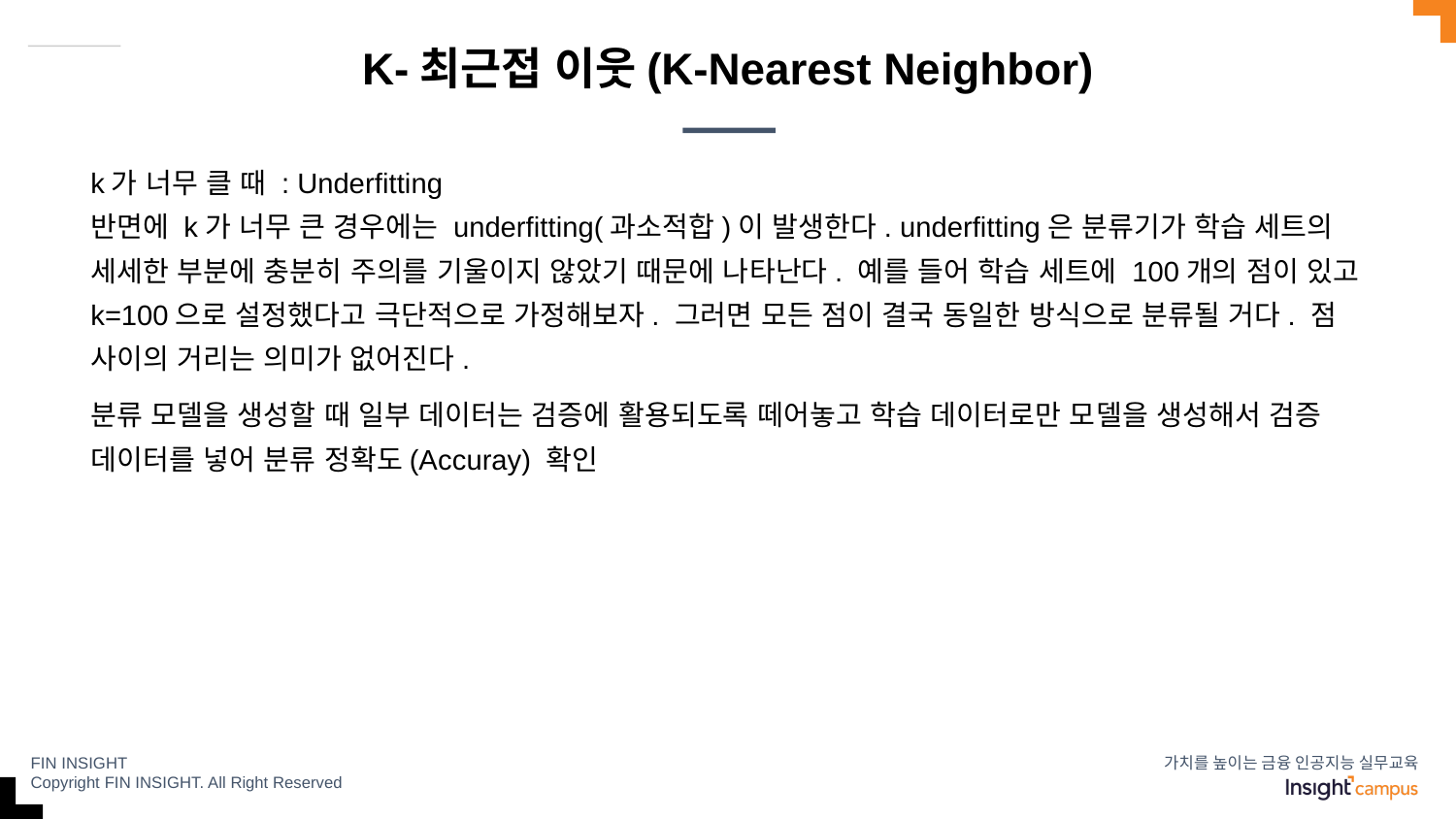

# K-최근접 이웃(K-Nearest Neighbor)
k가 너무 클 때 : Underfitting
반면에 k가 너무 큰 경우에는 underfitting(과소적합)이 발생한다. underfitting은 분류기가 학습 세트의 세세한 부분에 충분히 주의를 기울이지 않았기 때문에 나타난다. 예를 들어 학습 세트에 100개의 점이 있고 k=100으로 설정했다고 극단적으로 가정해보자. 그러면 모든 점이 결국 동일한 방식으로 분류될 거다. 점 사이의 거리는 의미가 없어진다.
분류 모델을 생성할 때 일부 데이터는 검증에 활용되도록 떼어놓고 학습 데이터로만 모델을 생성해서 검증 데이터를 넣어 분류 정확도(Accuray) 확인